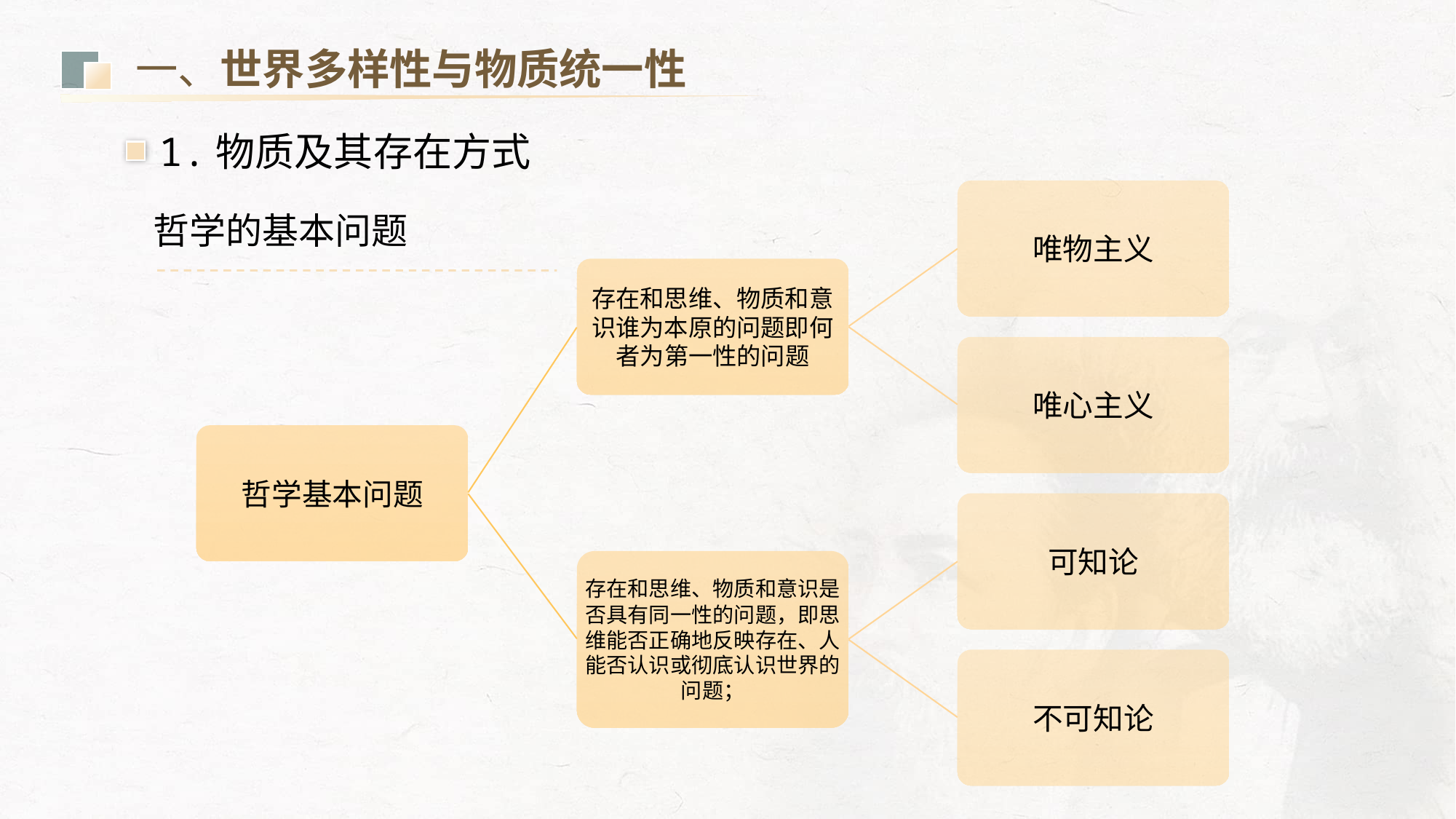

一、世界多样性与物质统一性

1.物质及其存在方式

哲学基本问题

存在和思维、物质和意识谁为本原的问题即何者为第一性的问题

唯物主义

唯心主义

存在和思维、物质和意识是否具有同一性的问题，即思维能否正确地反映存在、人能否认识或彻底认识世界的问题；

可知论

不可知论
哲学的基本问题